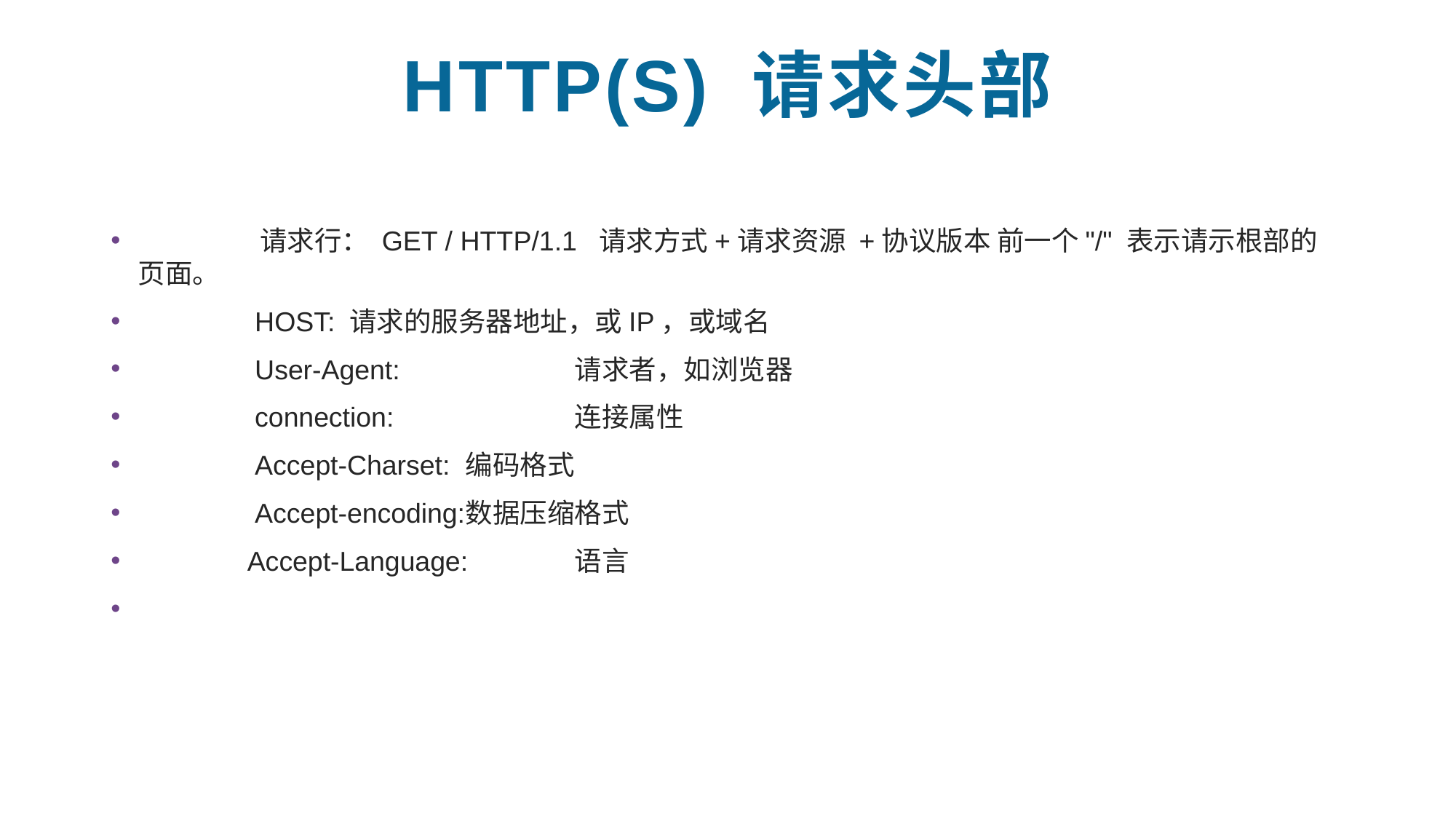

# http(s) 请求头部

	 请求行： GET / HTTP/1.1  请求方式+请求资源 +协议版本 前一个"/" 表示请示根部的页面。
	 HOST: 请求的服务器地址，或IP，或域名
	 User-Agent:		请求者，如浏览器
	 connection:		连接属性
	 Accept-Charset:	编码格式
	 Accept-encoding:	数据压缩格式
	Accept-Language:	语言